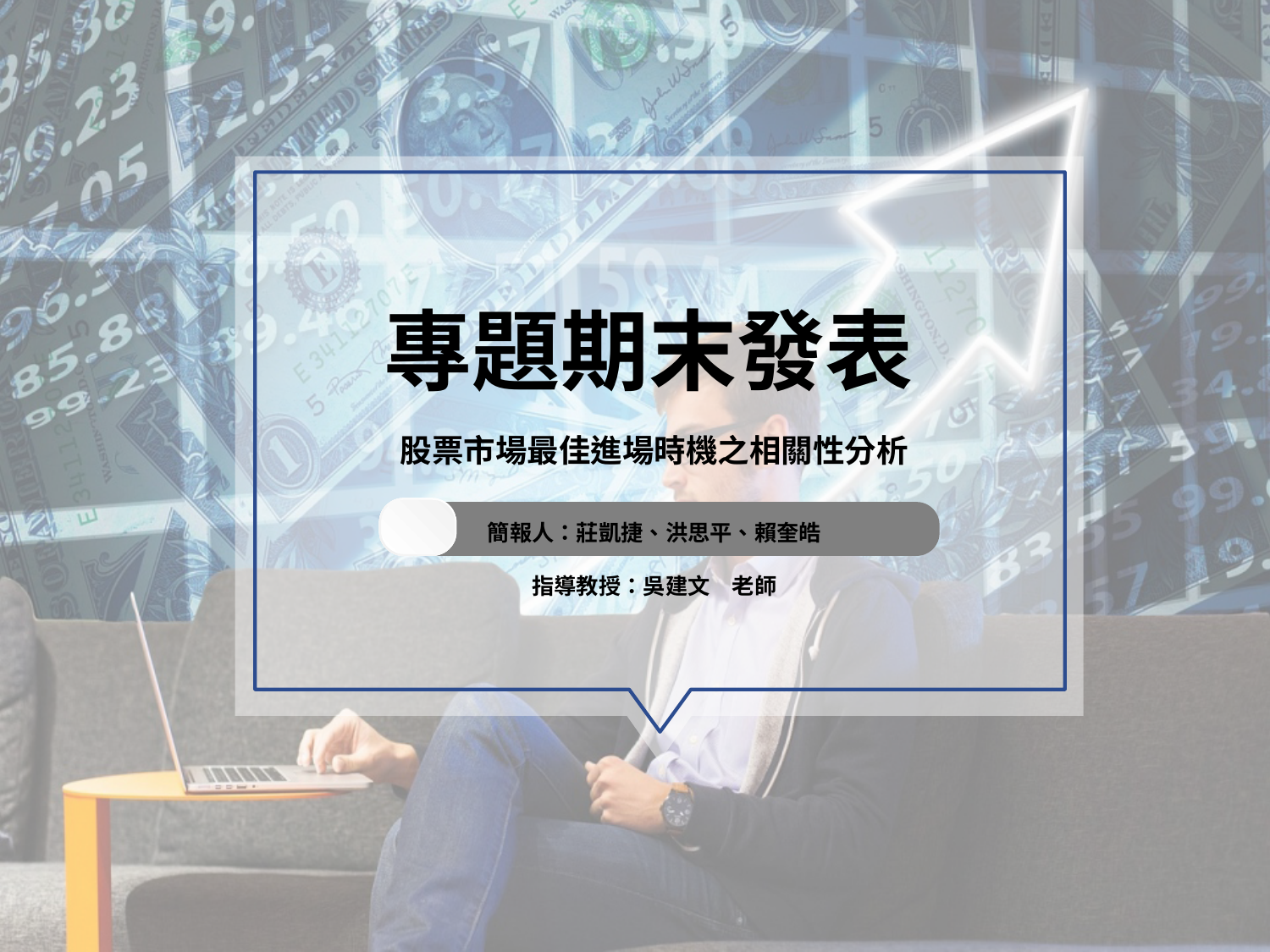

專題期末發表
股票市場最佳進場時機之相關性分析

簡報人：莊凱捷、洪思平、賴奎皓

指導教授：吳建文　老師